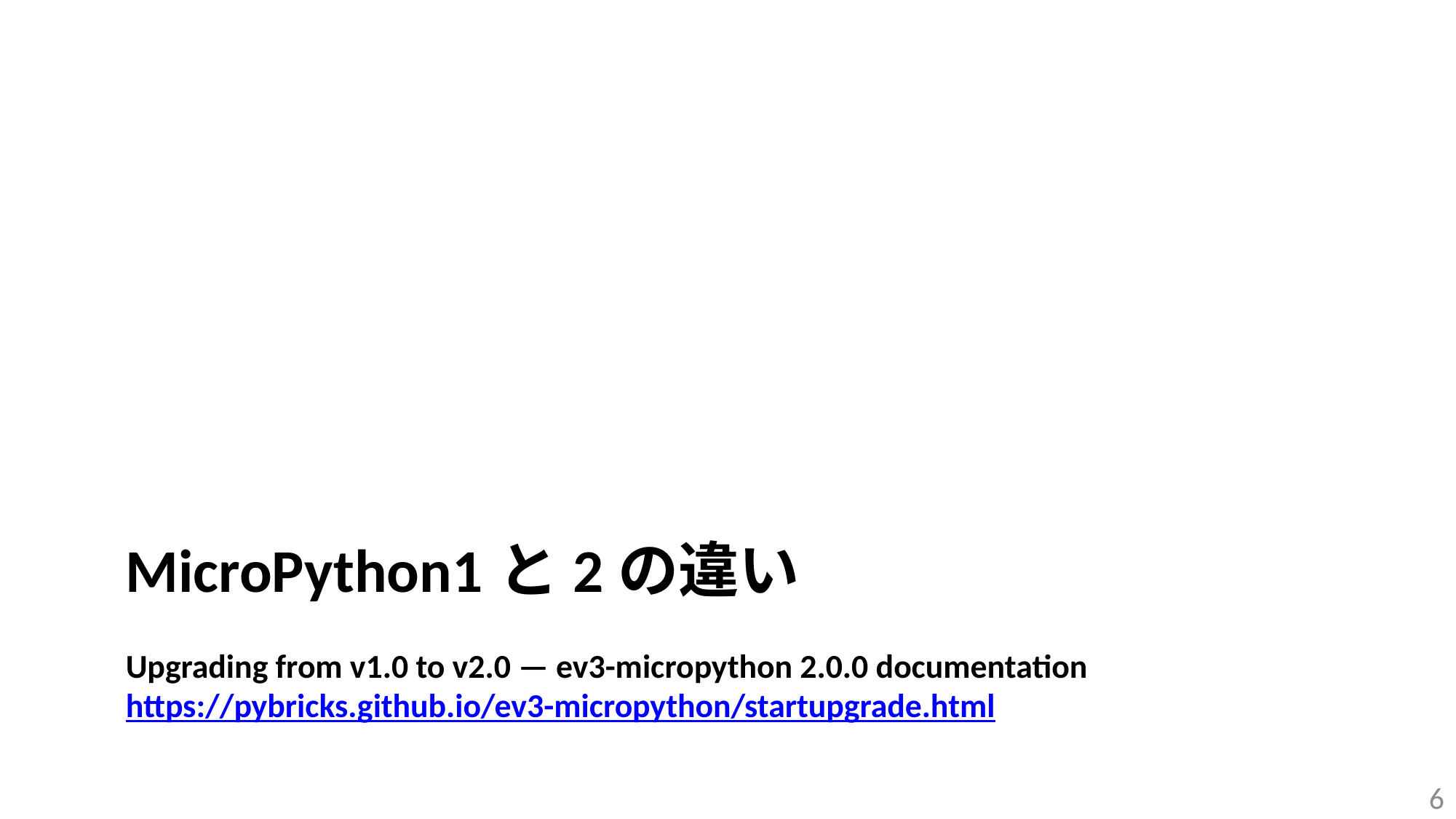

# MicroPython1と2の違い Upgrading from v1.0 to v2.0 — ev3-micropython 2.0.0 documentation https://pybricks.github.io/ev3-micropython/startupgrade.html
6